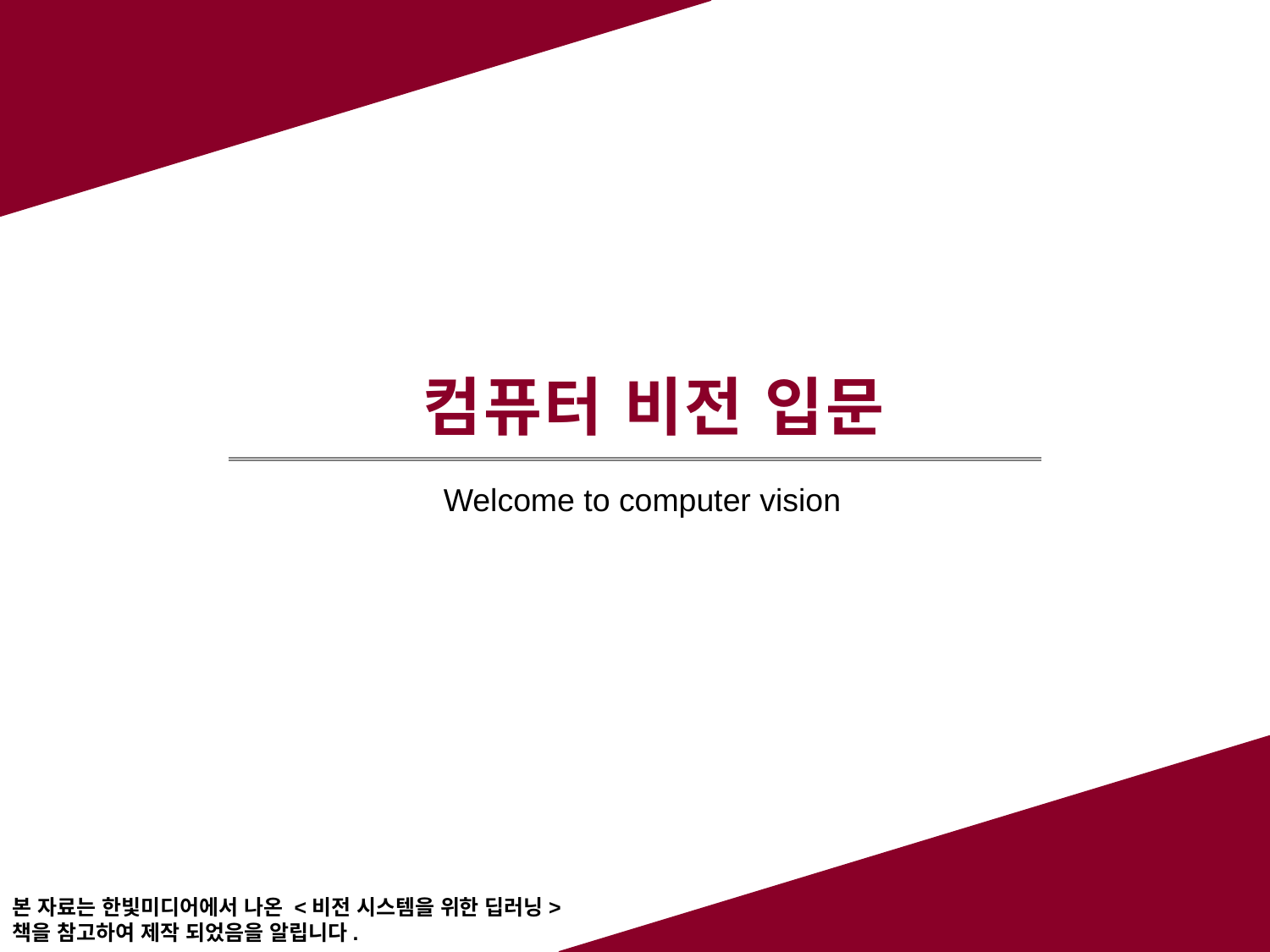

컴퓨터 비전 입문

Welcome to computer vision

본 자료는 한빛미디어에서 나온 <비전 시스템을 위한 딥러닝> 책을 참고하여 제작 되었음을 알립니다.